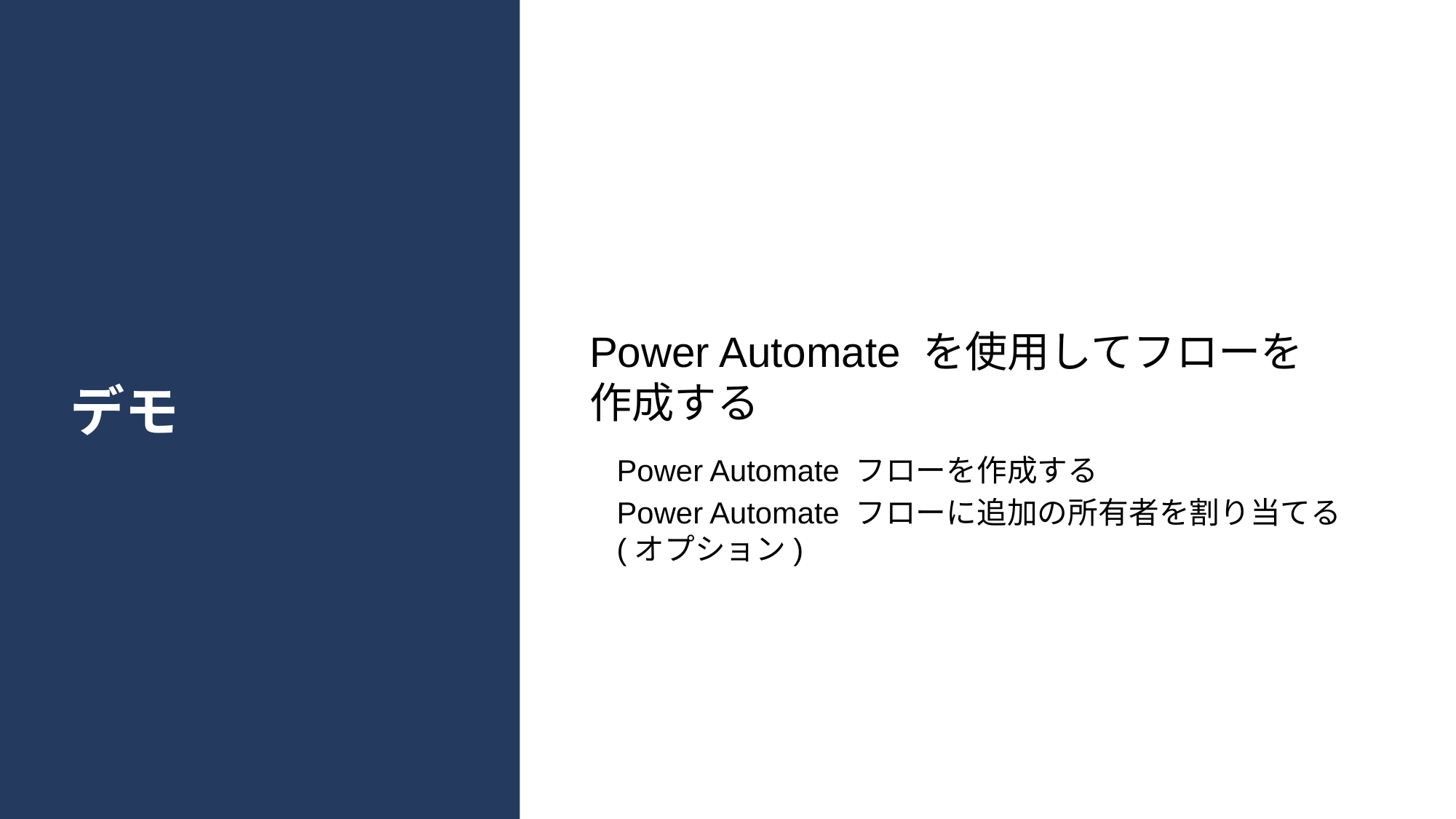

Power Automate を使用してフローを
作成する
Power Automate フローを作成する
Power Automate フローに追加の所有者を割り当てる
(オプション)

# デモ